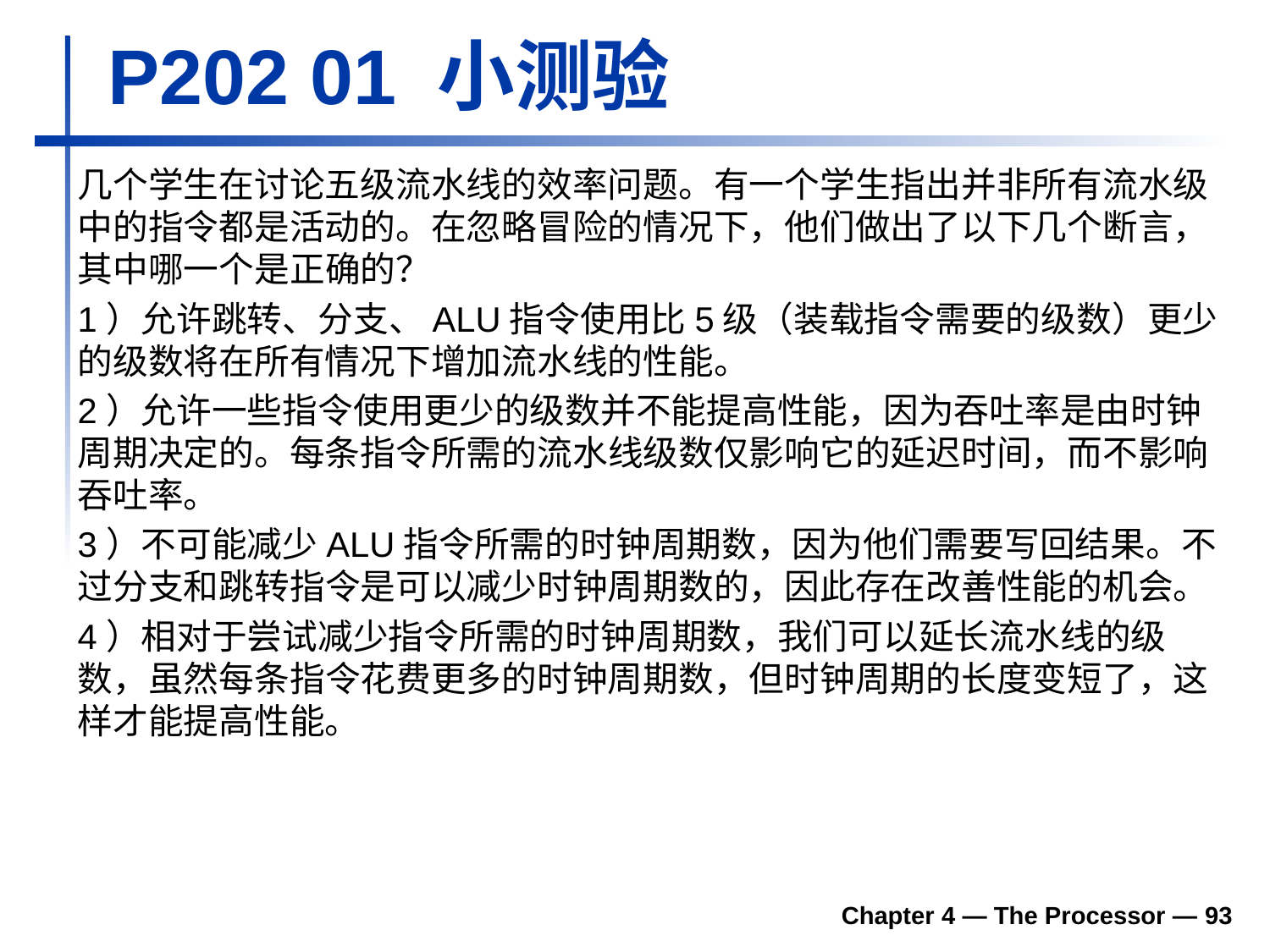

# P202 01 小测验
几个学生在讨论五级流水线的效率问题。有一个学生指出并非所有流水级中的指令都是活动的。在忽略冒险的情况下，他们做出了以下几个断言，其中哪一个是正确的？
1）允许跳转、分支、ALU指令使用比5级（装载指令需要的级数）更少的级数将在所有情况下增加流水线的性能。
2）允许一些指令使用更少的级数并不能提高性能，因为吞吐率是由时钟周期决定的。每条指令所需的流水线级数仅影响它的延迟时间，而不影响吞吐率。
3）不可能减少ALU指令所需的时钟周期数，因为他们需要写回结果。不过分支和跳转指令是可以减少时钟周期数的，因此存在改善性能的机会。
4）相对于尝试减少指令所需的时钟周期数，我们可以延长流水线的级数，虽然每条指令花费更多的时钟周期数，但时钟周期的长度变短了，这样才能提高性能。
Chapter 4 — The Processor — 93